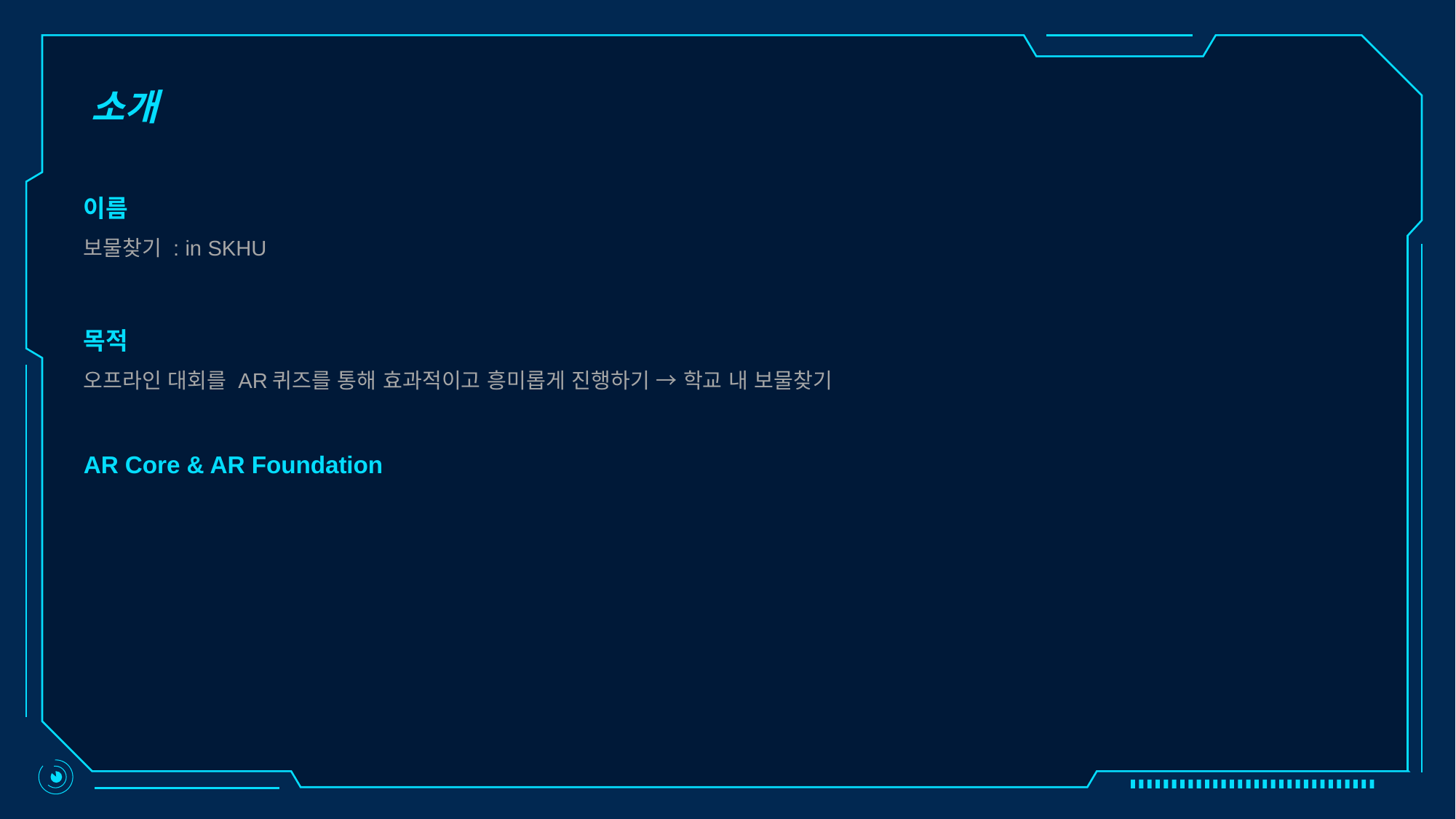

소개

이름
보물찾기 : in SKHU

목적
오프라인 대회를 AR퀴즈를 통해 효과적이고 흥미롭게 진행하기 → 학교 내 보물찾기

AR Core & AR Foundation